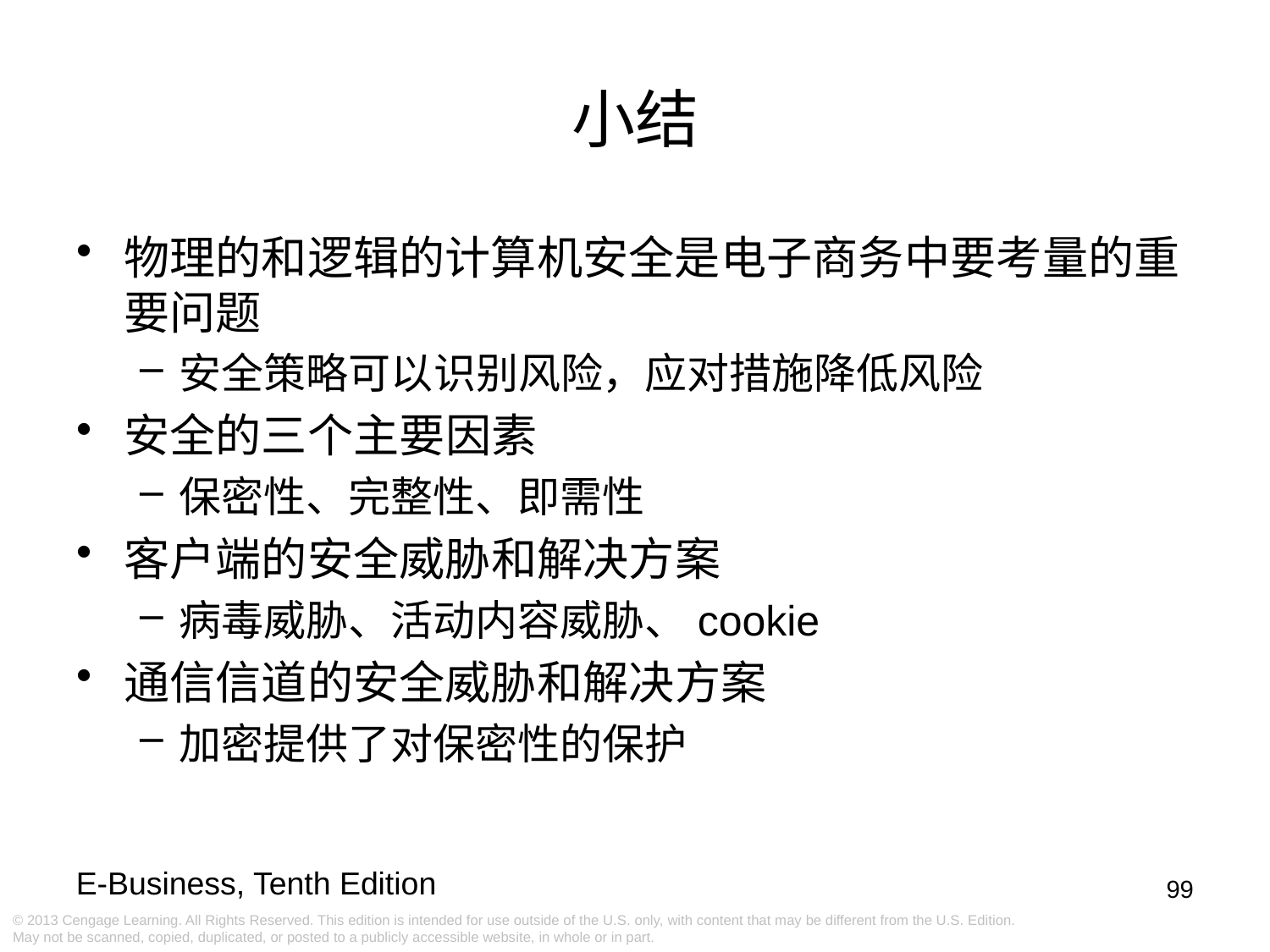

# 小结
物理的和逻辑的计算机安全是电子商务中要考量的重要问题
安全策略可以识别风险，应对措施降低风险
安全的三个主要因素
保密性、完整性、即需性
客户端的安全威胁和解决方案
病毒威胁、活动内容威胁、cookie
通信信道的安全威胁和解决方案
加密提供了对保密性的保护
99